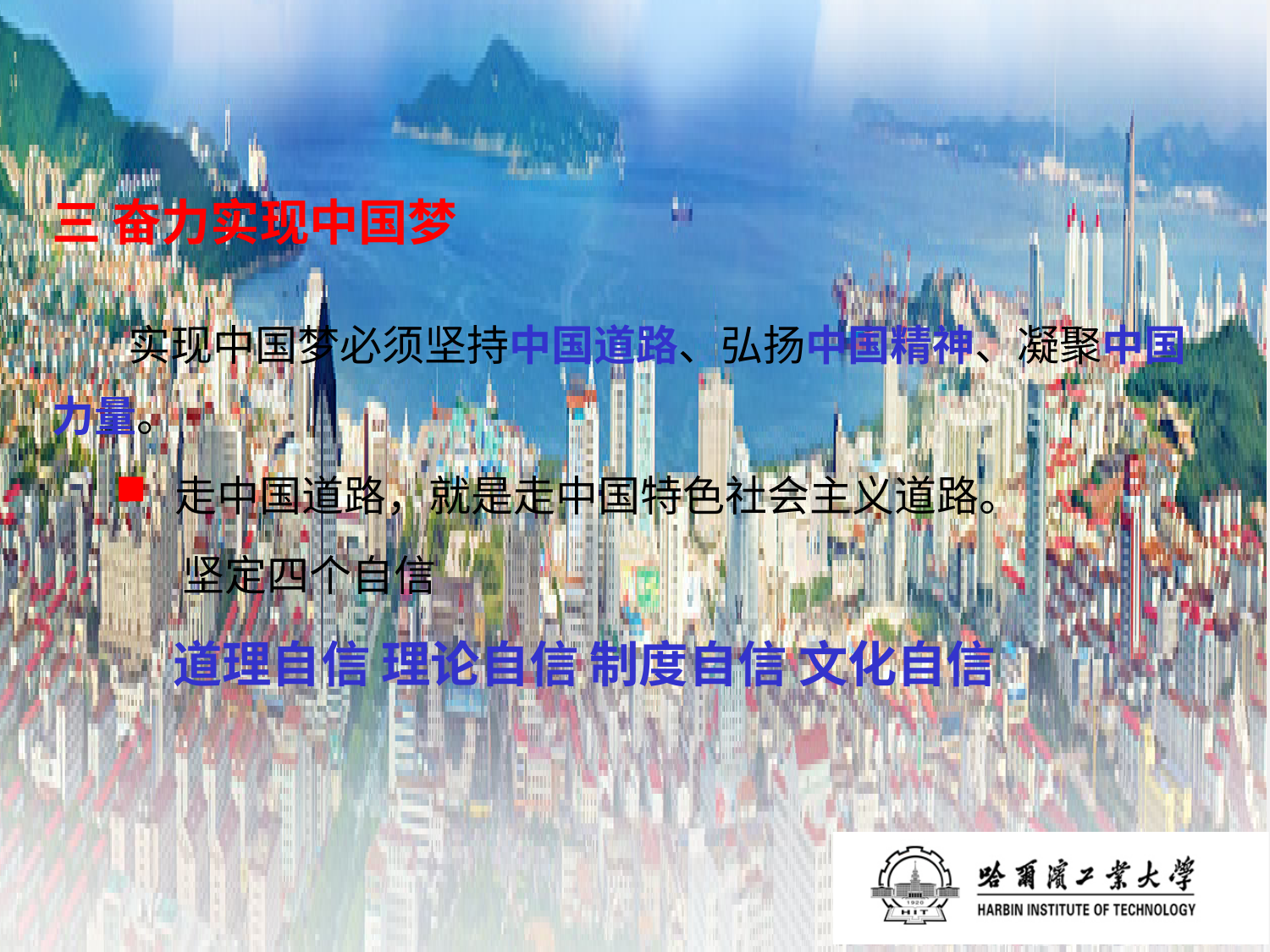

# 三 奋力实现中国梦
       实现中国梦必须坚持中国道路、弘扬中国精神、凝聚中国力量。
 走中国道路，就是走中国特色社会主义道路。
      坚定四个自信
     道理自信 理论自信 制度自信 文化自信